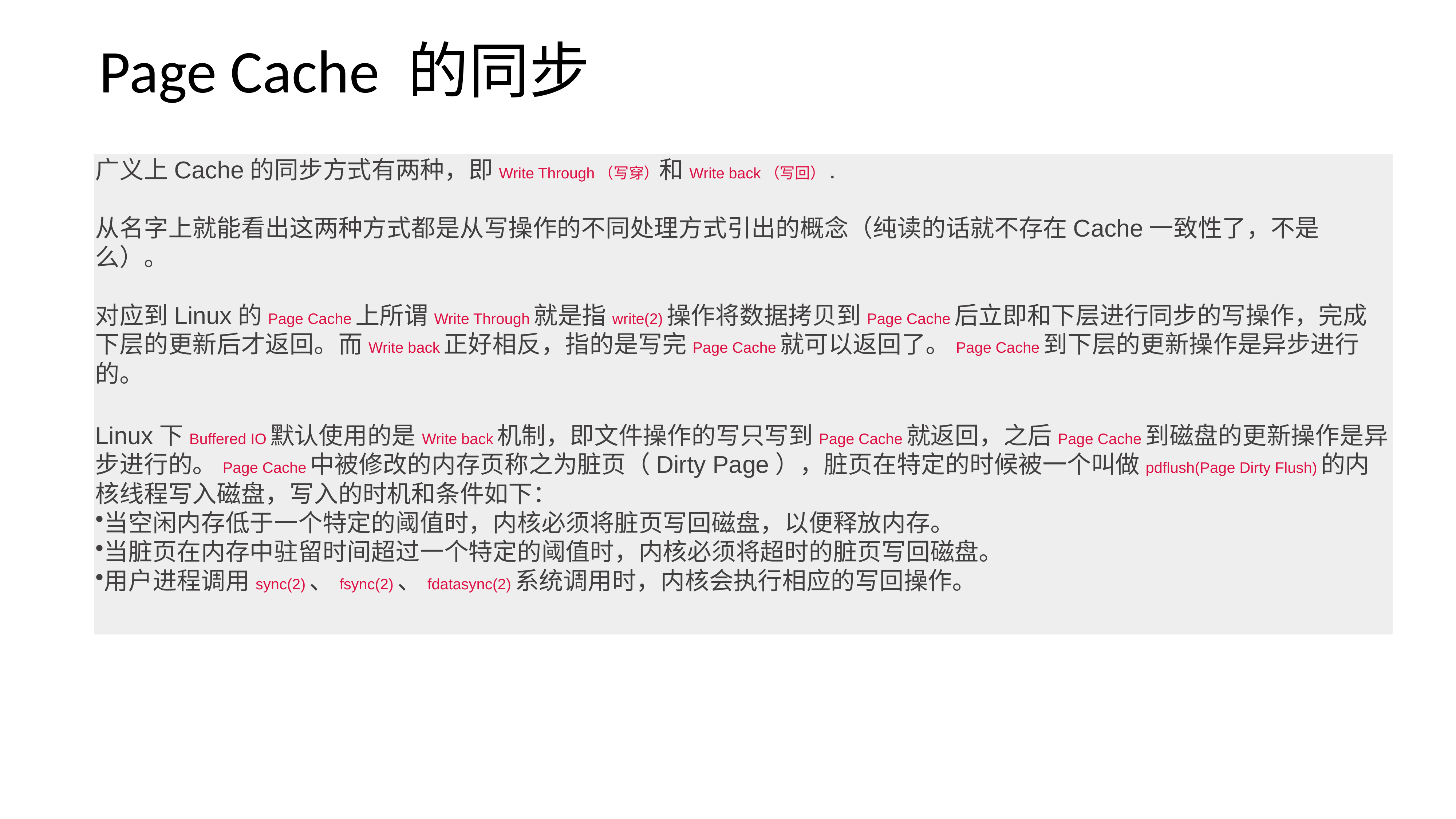

Page Cache 的同步
广义上Cache的同步方式有两种，即Write Through（写穿）和Write back（写回）.

从名字上就能看出这两种方式都是从写操作的不同处理方式引出的概念（纯读的话就不存在Cache一致性了，不是么）。

对应到Linux的Page Cache上所谓Write Through就是指write(2)操作将数据拷贝到Page Cache后立即和下层进行同步的写操作，完成下层的更新后才返回。而Write back正好相反，指的是写完Page Cache就可以返回了。Page Cache到下层的更新操作是异步进行的。

Linux下Buffered IO默认使用的是Write back机制，即文件操作的写只写到Page Cache就返回，之后Page Cache到磁盘的更新操作是异步进行的。Page Cache中被修改的内存页称之为脏页（Dirty Page），脏页在特定的时候被一个叫做pdflush(Page Dirty Flush)的内核线程写入磁盘，写入的时机和条件如下：
当空闲内存低于一个特定的阈值时，内核必须将脏页写回磁盘，以便释放内存。
当脏页在内存中驻留时间超过一个特定的阈值时，内核必须将超时的脏页写回磁盘。
用户进程调用sync(2)、fsync(2)、fdatasync(2)系统调用时，内核会执行相应的写回操作。